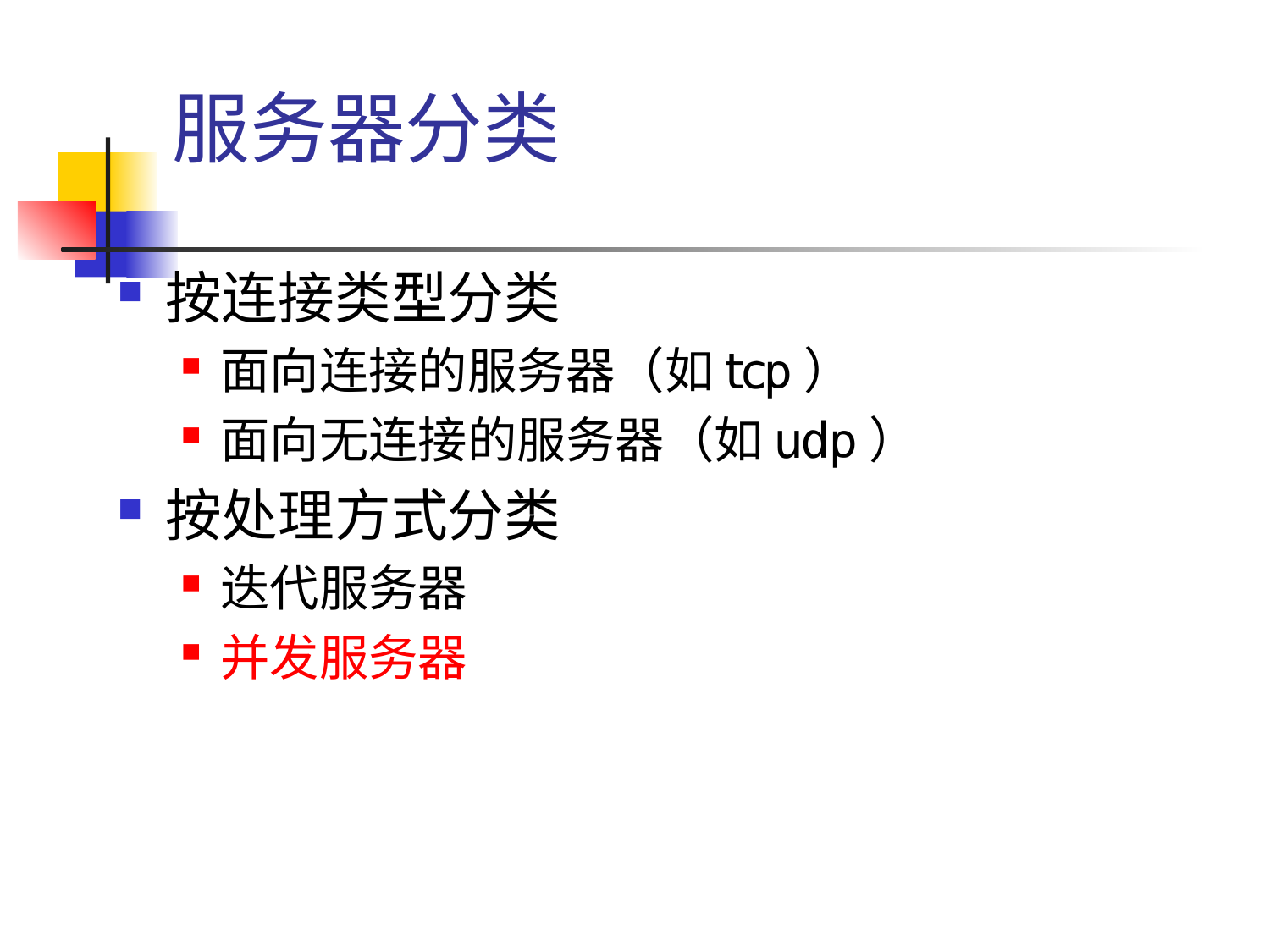

# 服务器分类
按连接类型分类
面向连接的服务器（如tcp）
面向无连接的服务器（如udp）
按处理方式分类
迭代服务器
并发服务器